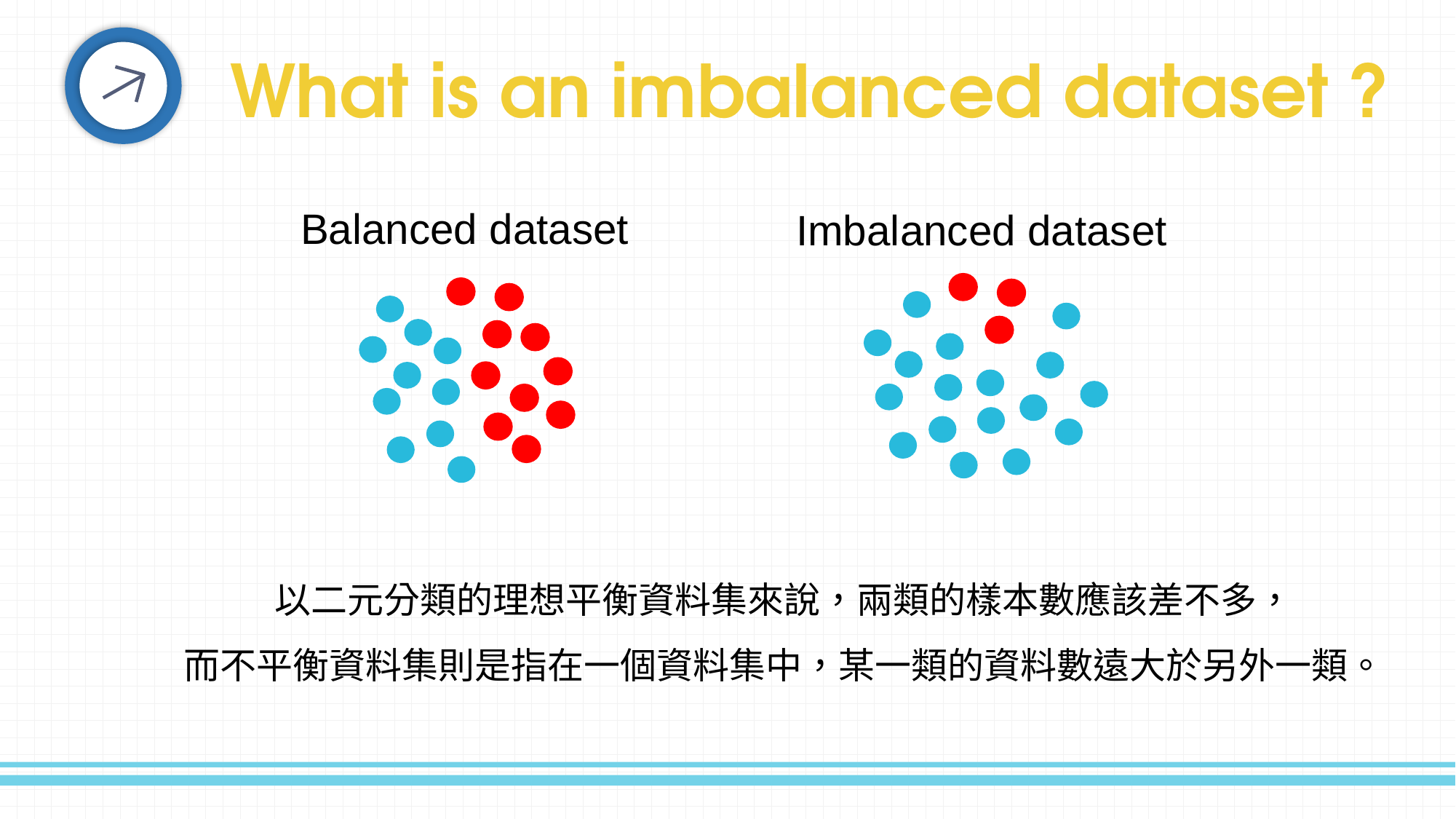

What is an imbalanced dataset ?
Balanced dataset
Imbalanced dataset

以二元分類的理想平衡資料集來說，兩類的樣本數應該差不多，
而不平衡資料集則是指在一個資料集中，某一類的資料數遠大於另外一類。